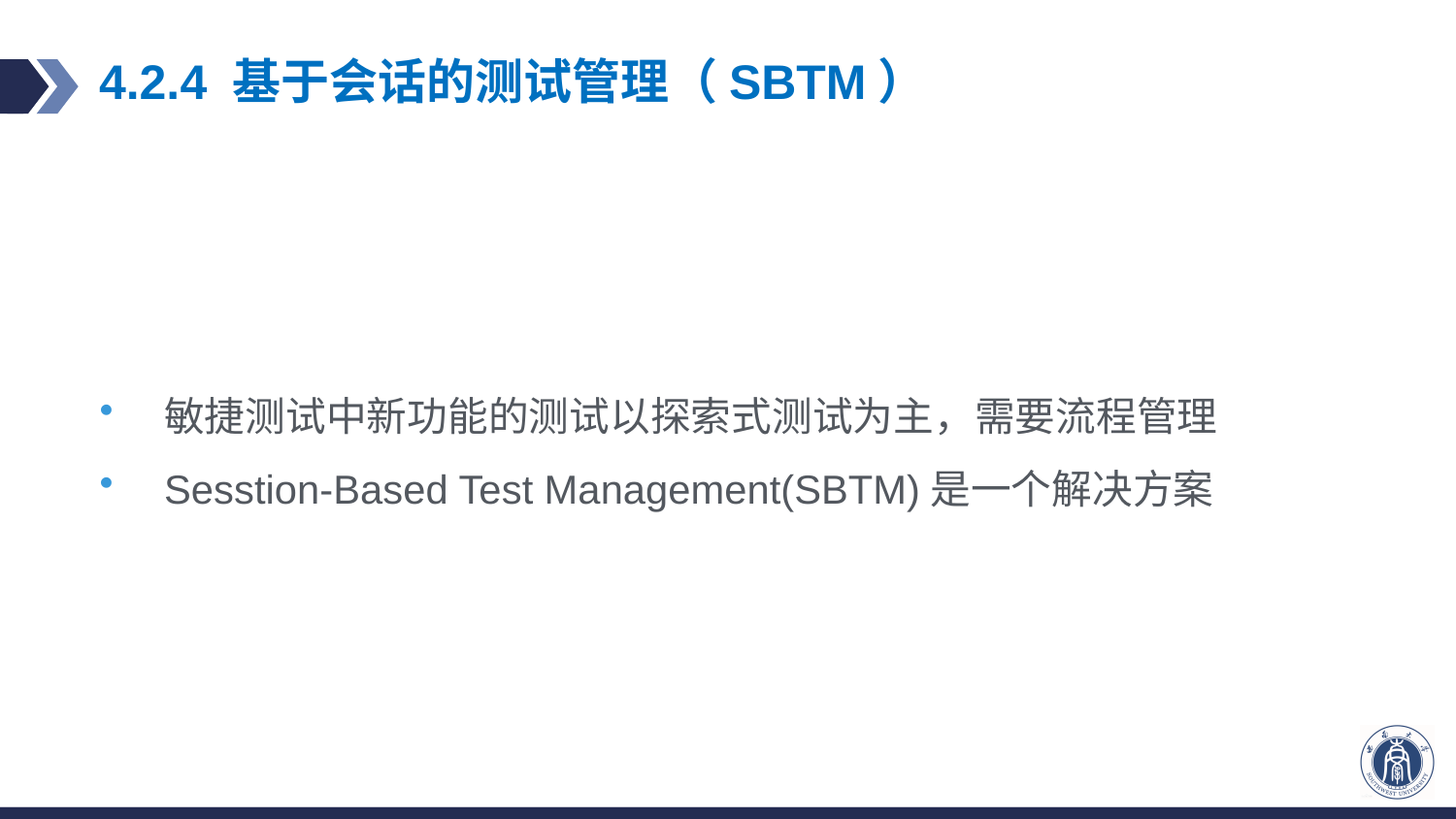

# 4.2.4 基于会话的测试管理（SBTM）
敏捷测试中新功能的测试以探索式测试为主，需要流程管理
Sesstion-Based Test Management(SBTM)是一个解决方案